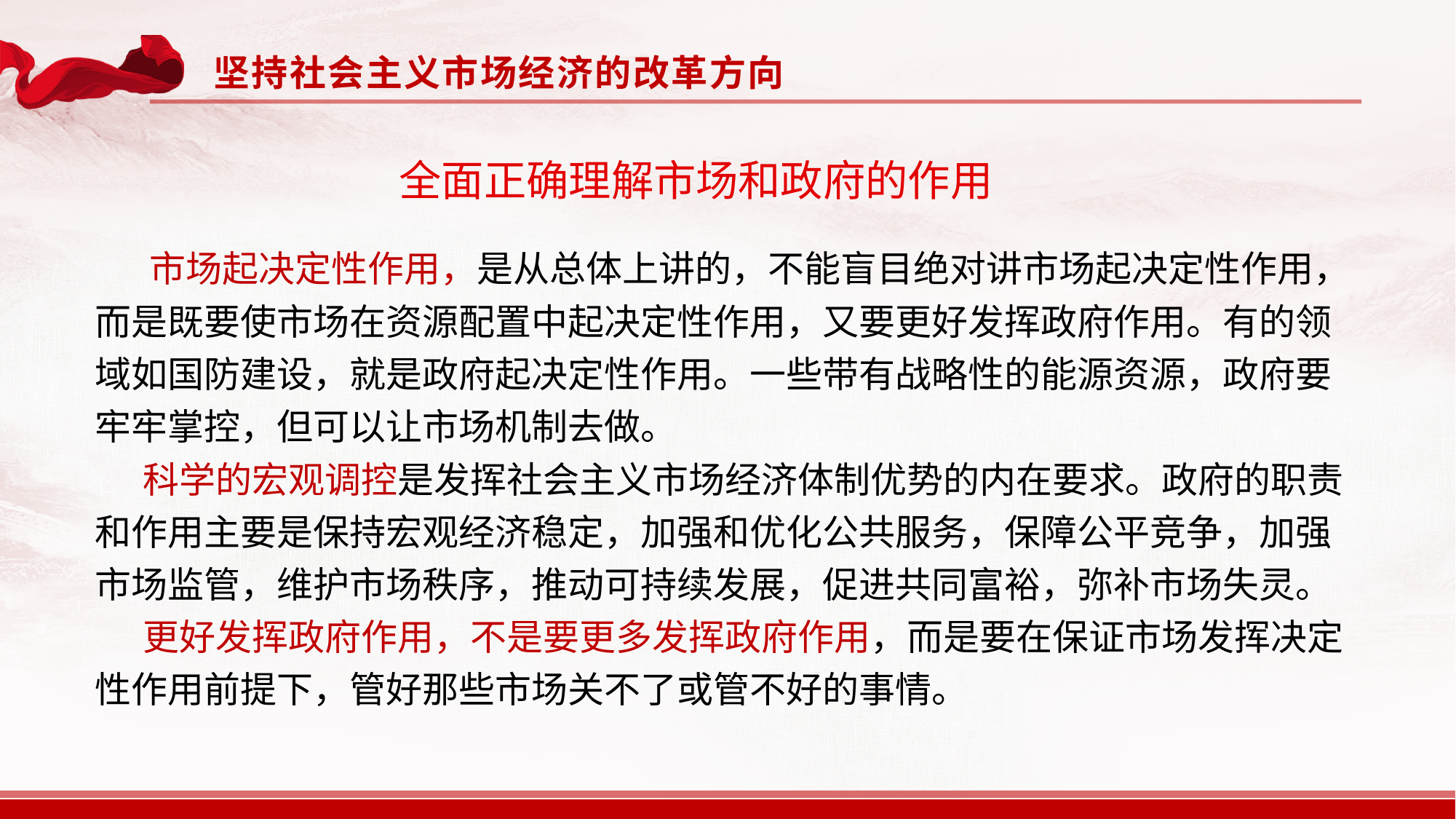

坚持社会主义市场经济的改革方向
全面正确理解市场和政府的作用
         市场起决定性作用，是从总体上讲的，不能盲目绝对讲市场起决定性作用，而是既要使市场在资源配置中起决定性作用，又要更好发挥政府作用。有的领域如国防建设，就是政府起决定性作用。一些带有战略性的能源资源，政府要牢牢掌控，但可以让市场机制去做。
          科学的宏观调控是发挥社会主义市场经济体制优势的内在要求。政府的职责和作用主要是保持宏观经济稳定，加强和优化公共服务，保障公平竞争，加强市场监管，维护市场秩序，推动可持续发展，促进共同富裕，弥补市场失灵。
          更好发挥政府作用，不是要更多发挥政府作用，而是要在保证市场发挥决定性作用前提下，管好那些市场关不了或管不好的事情。